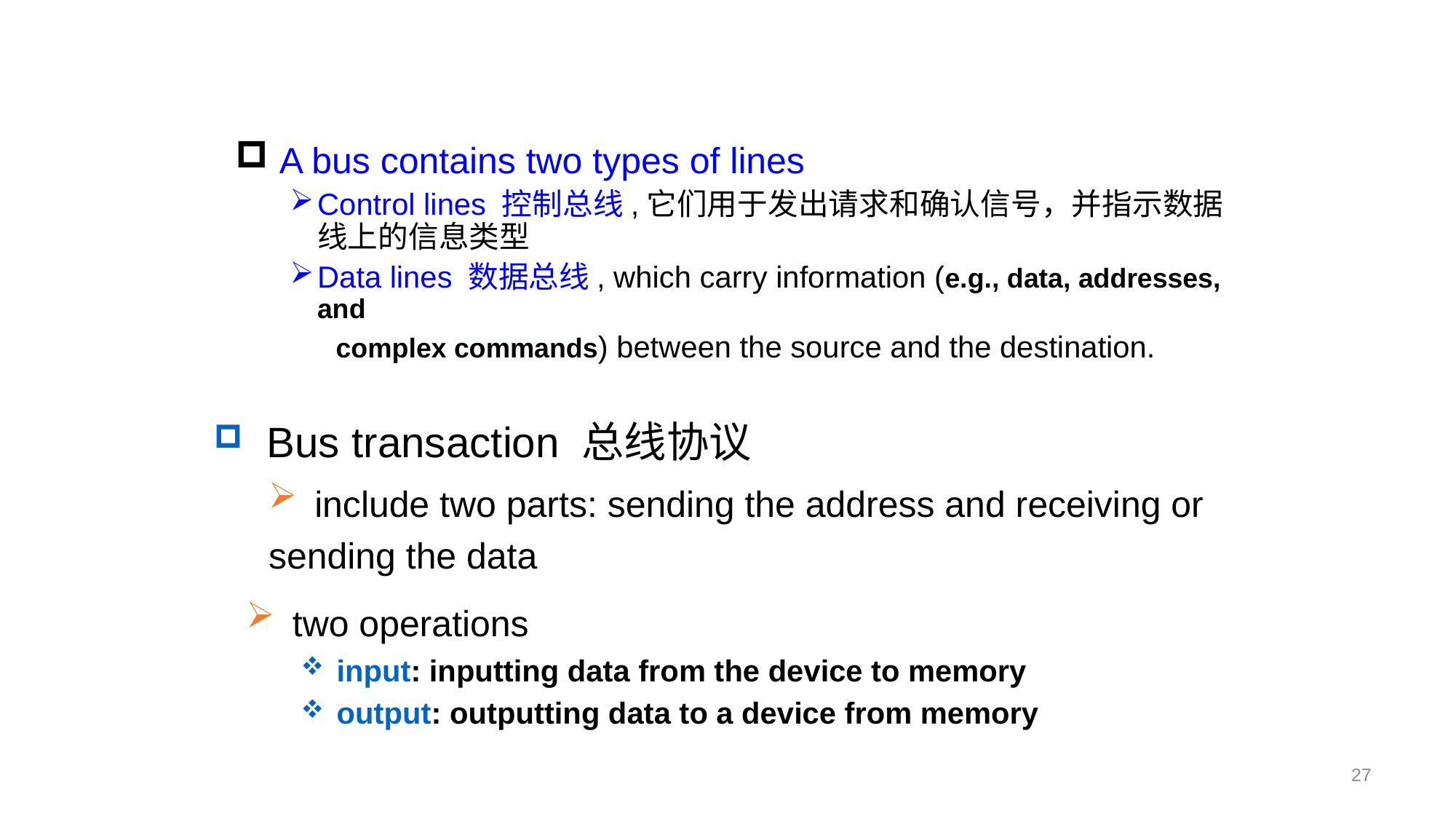

A bus contains two types of lines
Control lines 控制总线,它们用于发出请求和确认信号，并指示数据线上的信息类型
Data lines 数据总线, which carry information (e.g., data, addresses, and
      complex commands) between the source and the destination.
 Bus transaction 总线协议
 include two parts: sending the address and receiving or
sending the data

 two operations
 input: inputting data from the device to memory
 output: outputting data to a device from memory
27